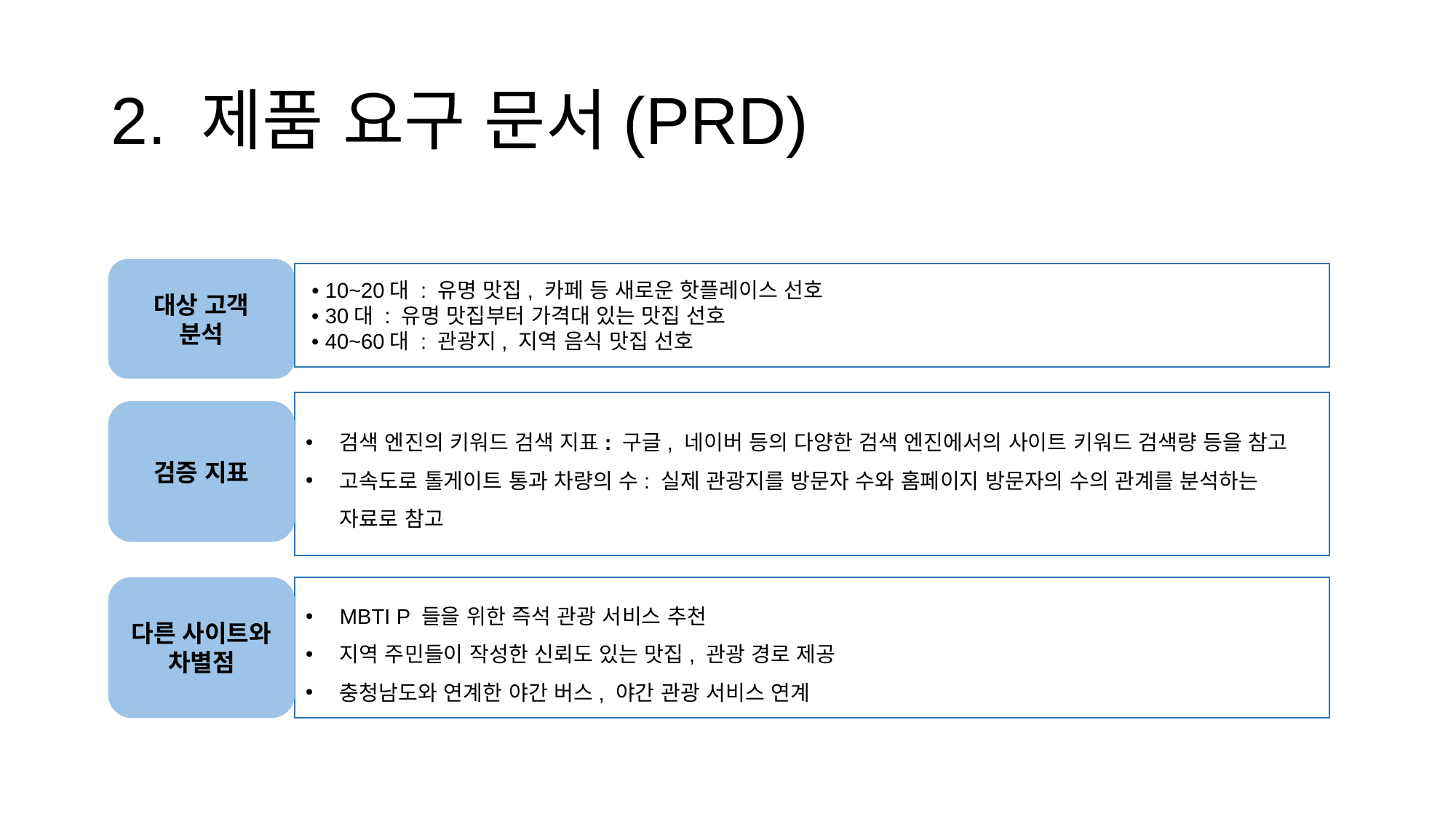

# 2. 제품 요구 문서(PRD)
대상 고객
분석
 • 10~20대 : 유명 맛집, 카페 등 새로운 핫플레이스 선호
 • 30대 : 유명 맛집부터 가격대 있는 맛집 선호
 • 40~60대 : 관광지, 지역 음식 맛집 선호
검색 엔진의 키워드 검색 지표: 구글, 네이버 등의 다양한 검색 엔진에서의 사이트 키워드 검색량 등을 참고
고속도로 톨게이트 통과 차량의 수: 실제 관광지를 방문자 수와 홈페이지 방문자의 수의 관계를 분석하는 자료로 참고
검증 지표
MBTI P 들을 위한 즉석 관광 서비스 추천
지역 주민들이 작성한 신뢰도 있는 맛집, 관광 경로 제공
충청남도와 연계한 야간 버스, 야간 관광 서비스 연계
다른 사이트와 차별점